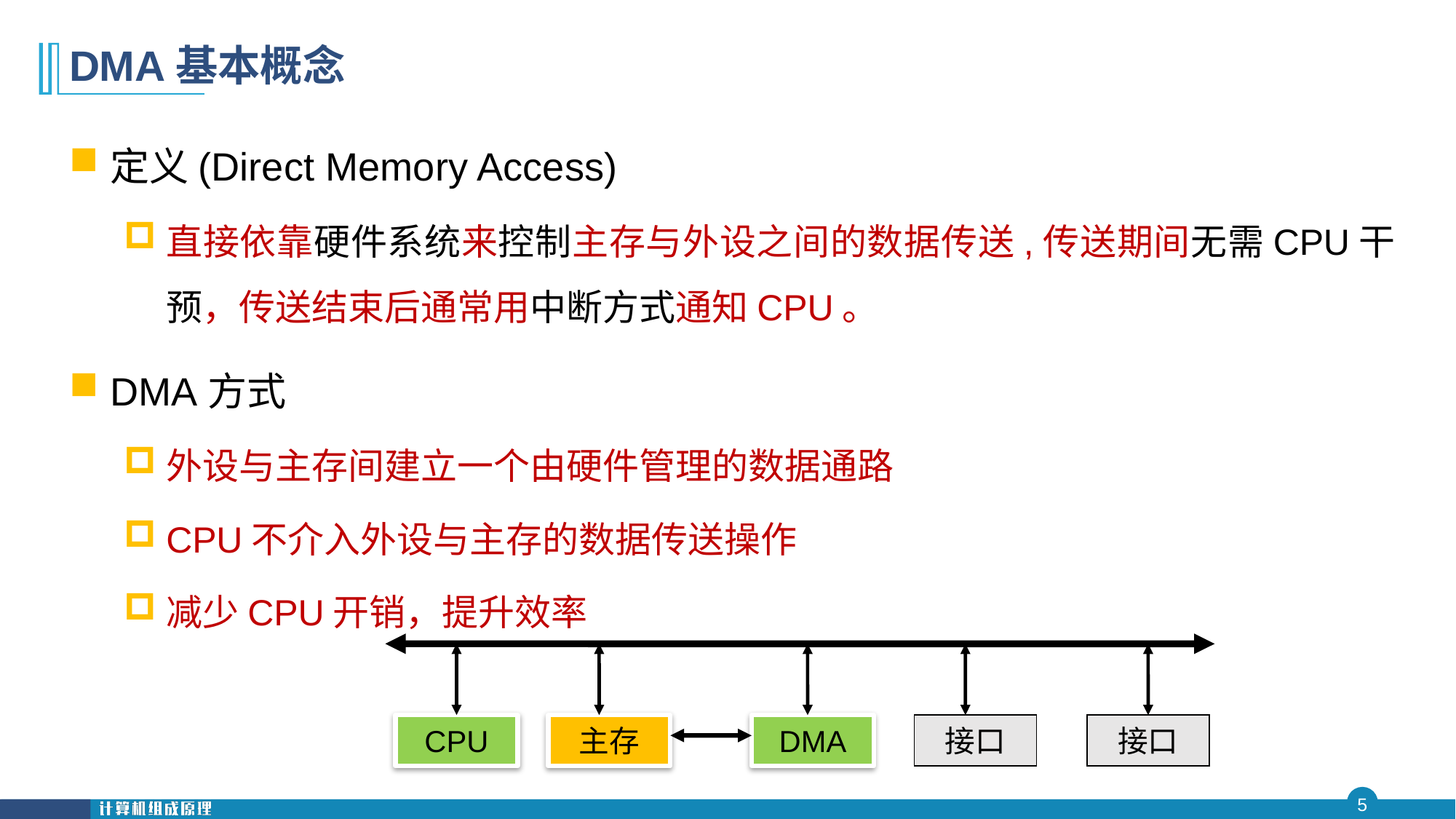

# DMA基本概念
定义(Direct Memory Access)
直接依靠硬件系统来控制主存与外设之间的数据传送,传送期间无需CPU干预，传送结束后通常用中断方式通知CPU。
DMA方式
外设与主存间建立一个由硬件管理的数据通路
CPU不介入外设与主存的数据传送操作
减少CPU开销，提升效率

CPU
主存
DMA
接口
接口